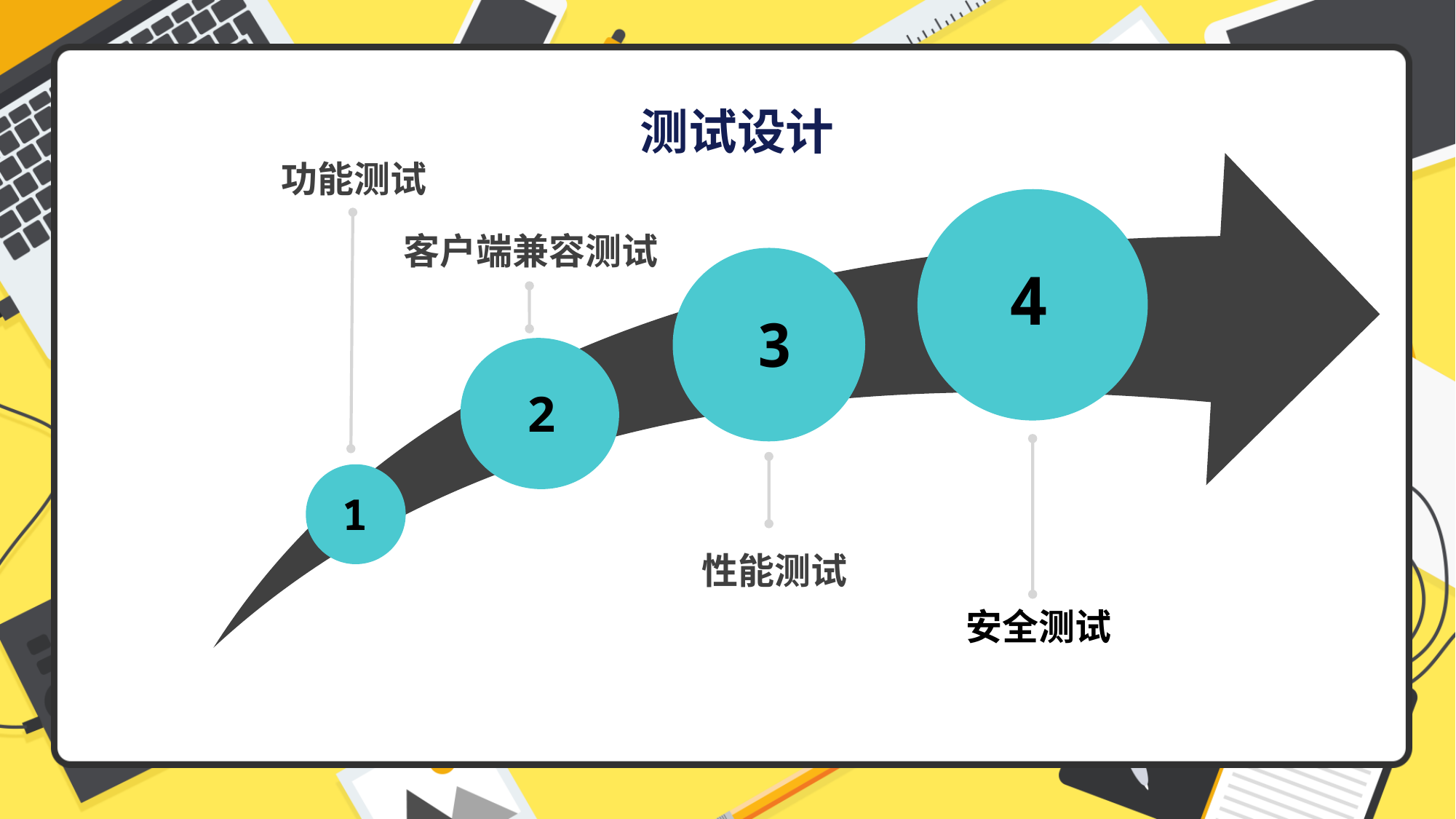

功能测试

客户端兼容测试

4

3

2

1
性能测试
安全测试
测试设计